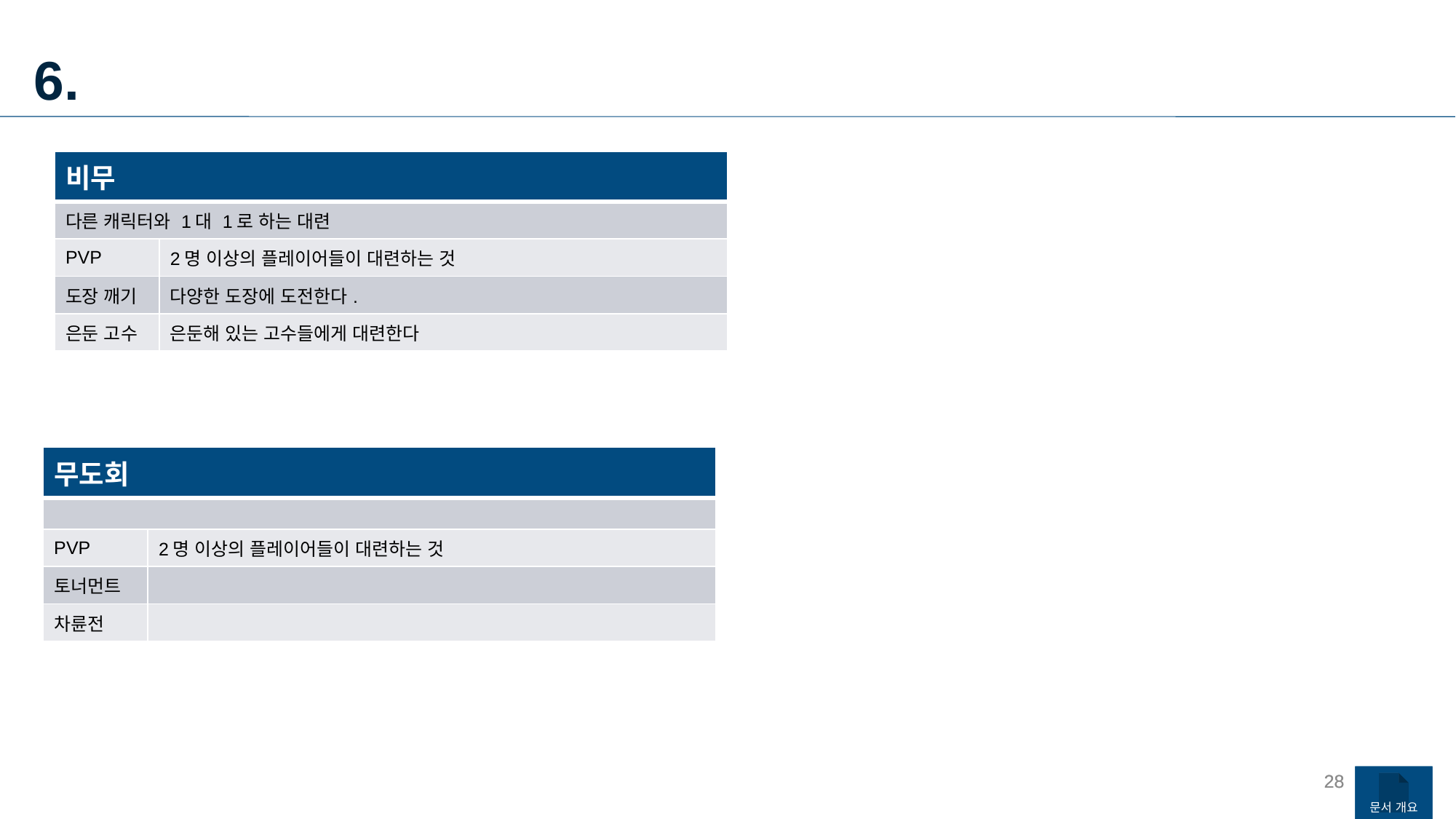

6.
| 비무 |  |
| --- | --- |
| 다른 캐릭터와 1대 1로 하는 대련 |  |
| PVP | 2명 이상의 플레이어들이 대련하는 것 |
| 도장 깨기 | 다양한 도장에 도전한다. |
| 은둔 고수 | 은둔해 있는 고수들에게 대련한다 |
| 무도회 |  |
| --- | --- |
|  |  |
| PVP | 2명 이상의 플레이어들이 대련하는 것 |
| 토너먼트 |  |
| 차륜전 |  |
28
28

문서 개요

문서 개요